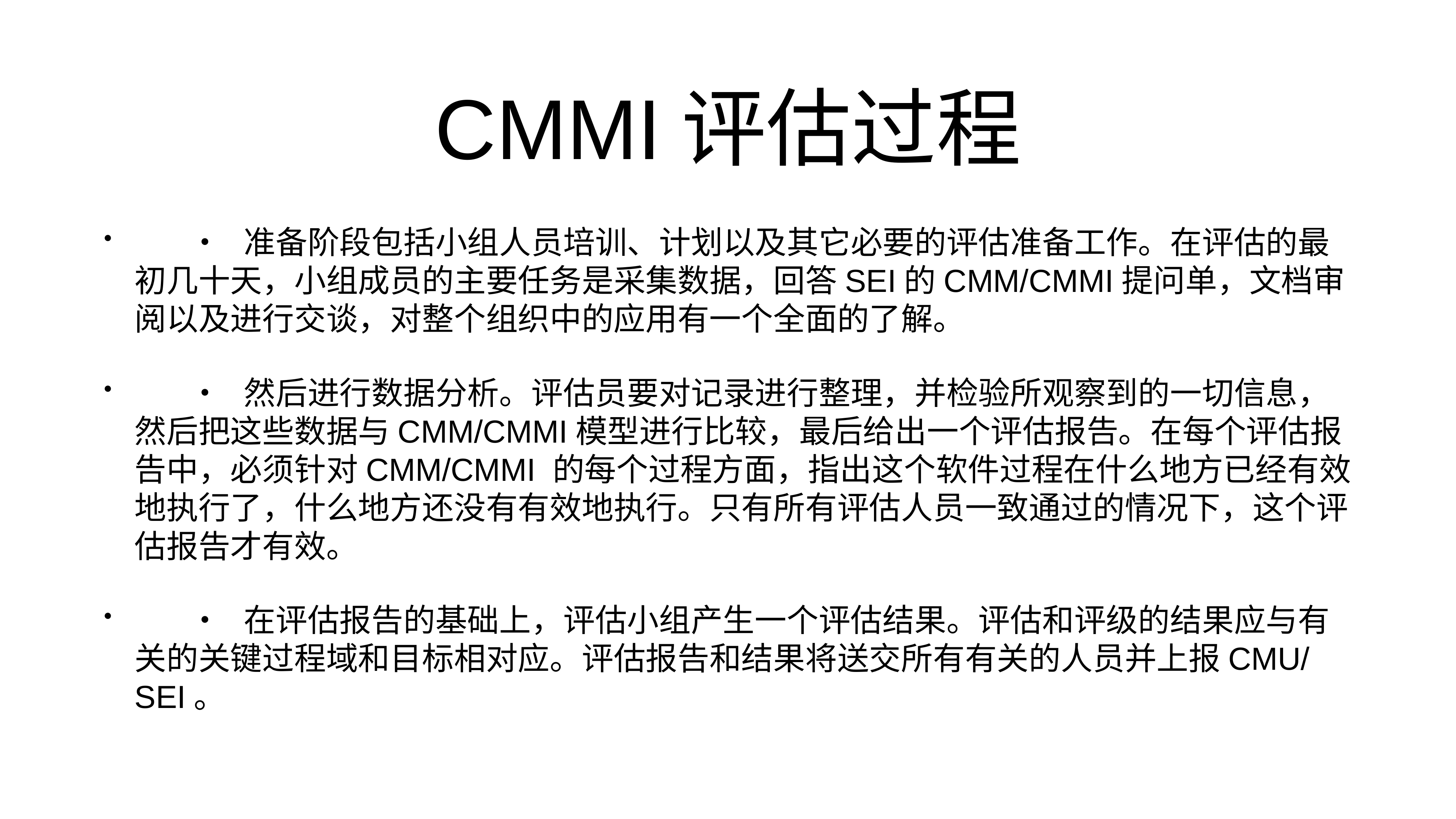

# CMMI评估过程
	•	准备阶段包括小组人员培训、计划以及其它必要的评估准备工作。在评估的最初几十天，小组成员的主要任务是采集数据，回答SEI的CMM/CMMI提问单，文档审阅以及进行交谈，对整个组织中的应用有一个全面的了解。
	•	然后进行数据分析。评估员要对记录进行整理，并检验所观察到的一切信息，然后把这些数据与CMM/CMMI模型进行比较，最后给出一个评估报告。在每个评估报告中，必须针对CMM/CMMI 的每个过程方面，指出这个软件过程在什么地方已经有效地执行了，什么地方还没有有效地执行。只有所有评估人员一致通过的情况下，这个评估报告才有效。
	•	在评估报告的基础上，评估小组产生一个评估结果。评估和评级的结果应与有关的关键过程域和目标相对应。评估报告和结果将送交所有有关的人员并上报CMU/SEI。